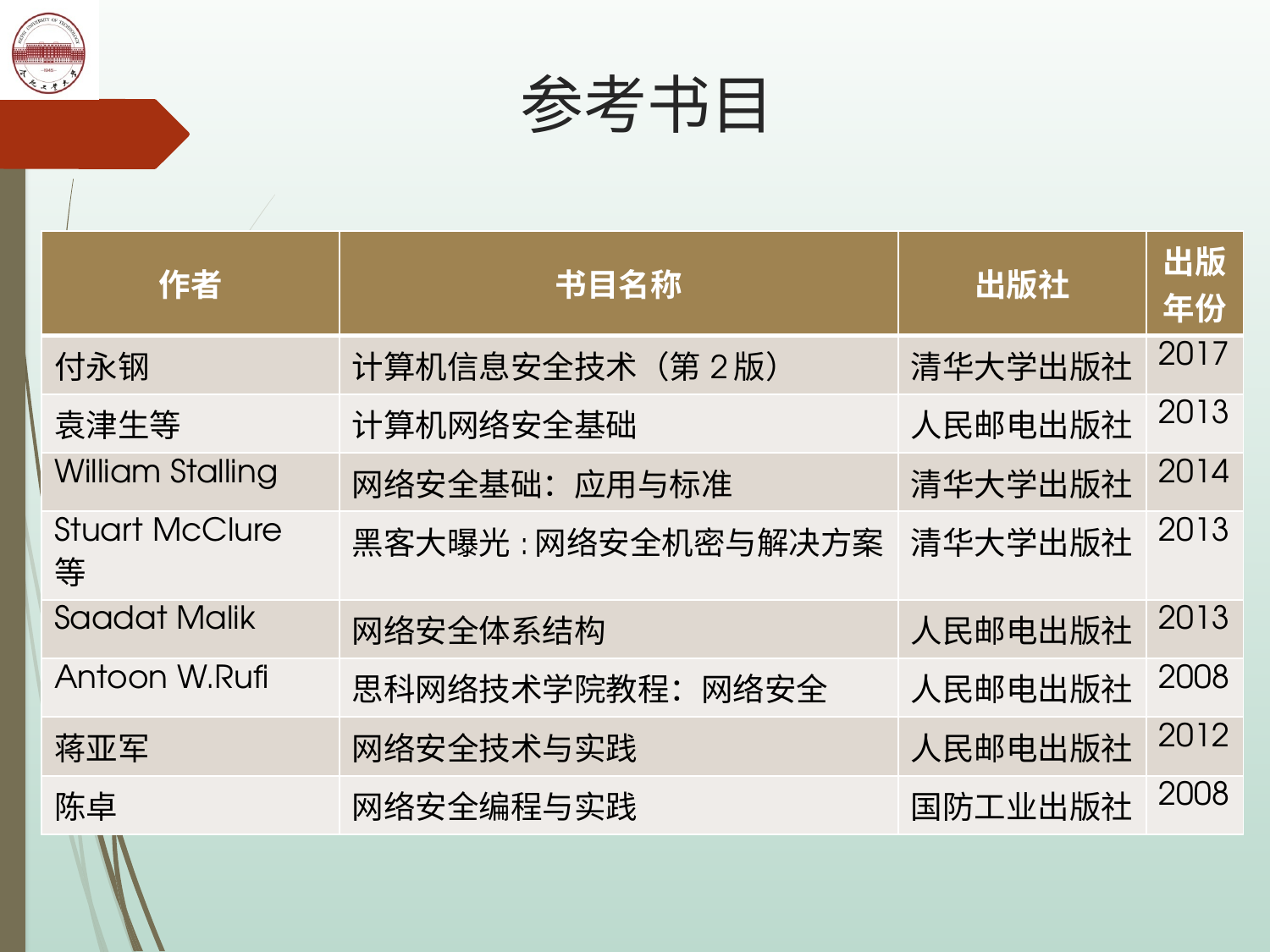

# 参考书目
| 作者 | 书目名称 | 出版社 | 出版年份 |
| --- | --- | --- | --- |
| 付永钢 | 计算机信息安全技术（第2版） | 清华大学出版社 | 2017 |
| 袁津生等 | 计算机网络安全基础 | 人民邮电出版社 | 2013 |
| William Stalling | 网络安全基础：应用与标准 | 清华大学出版社 | 2014 |
| Stuart McClure 等 | 黑客大曝光:网络安全机密与解决方案 | 清华大学出版社 | 2013 |
| Saadat Malik | 网络安全体系结构 | 人民邮电出版社 | 2013 |
| Antoon W.Rufi | 思科网络技术学院教程：网络安全 | 人民邮电出版社 | 2008 |
| 蒋亚军 | 网络安全技术与实践 | 人民邮电出版社 | 2012 |
| 陈卓 | 网络安全编程与实践 | 国防工业出版社 | 2008 |